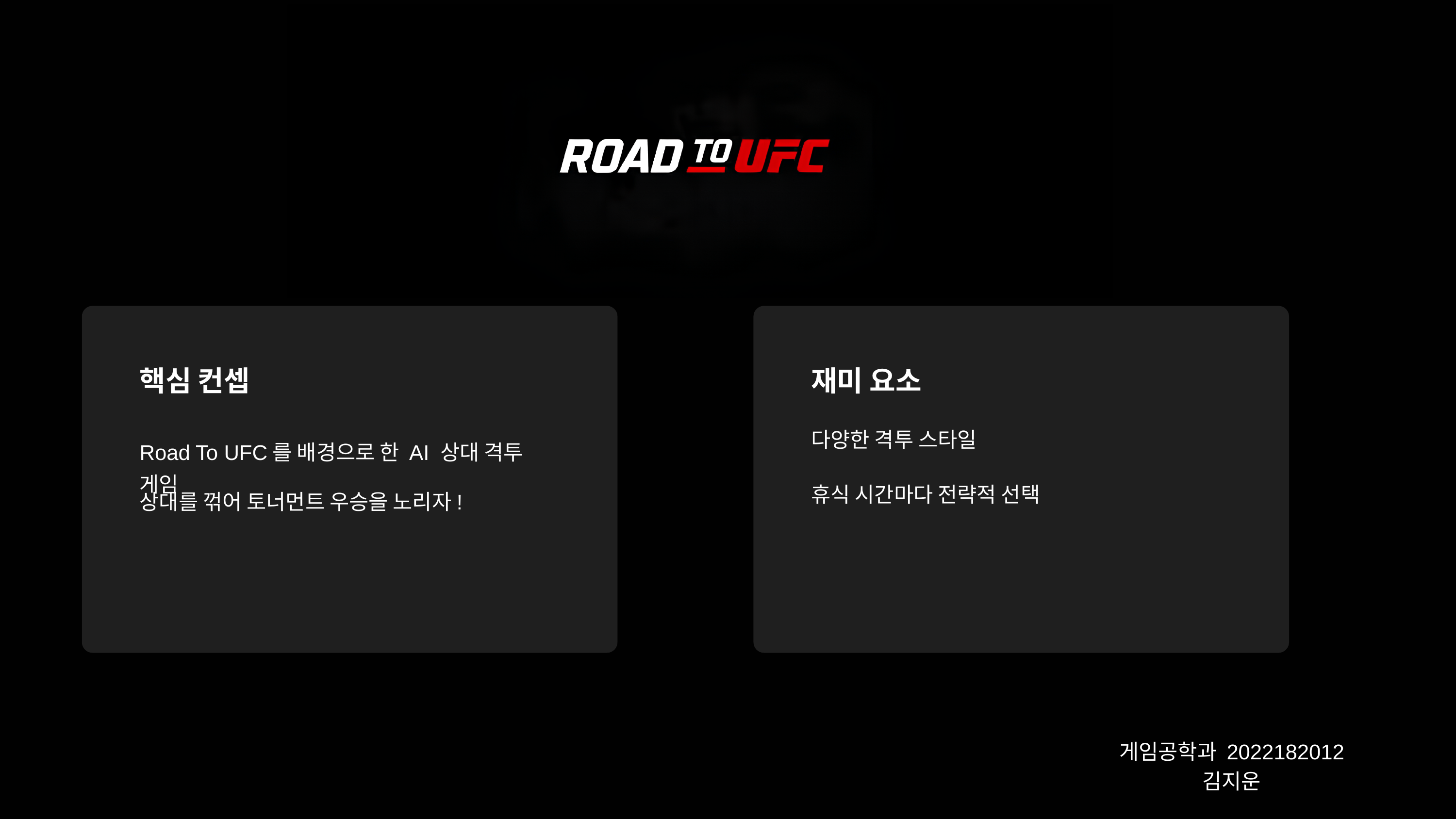

핵심 컨셉
재미 요소
다양한 격투 스타일
Road To UFC를 배경으로 한 AI 상대 격투 게임
휴식 시간마다 전략적 선택
상대를 꺾어 토너먼트 우승을 노리자!
게임공학과 2022182012 김지운